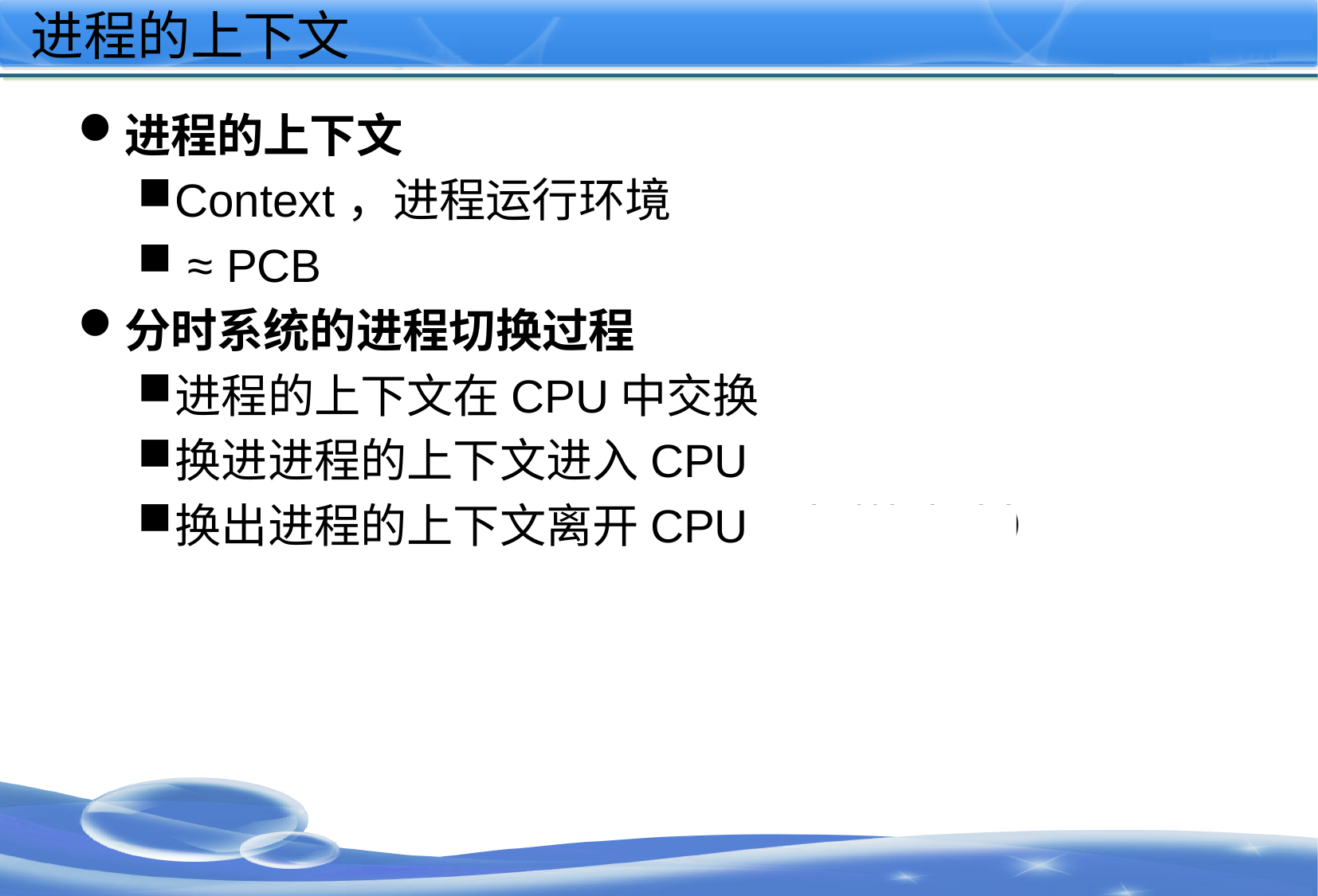

# 进程的上下文
进程的上下文
Context，进程运行环境
 ≈ PCB
分时系统的进程切换过程
进程的上下文在CPU中交换
换进进程的上下文进入CPU（从栈上来）
换出进程的上下文离开CPU （到栈上去）